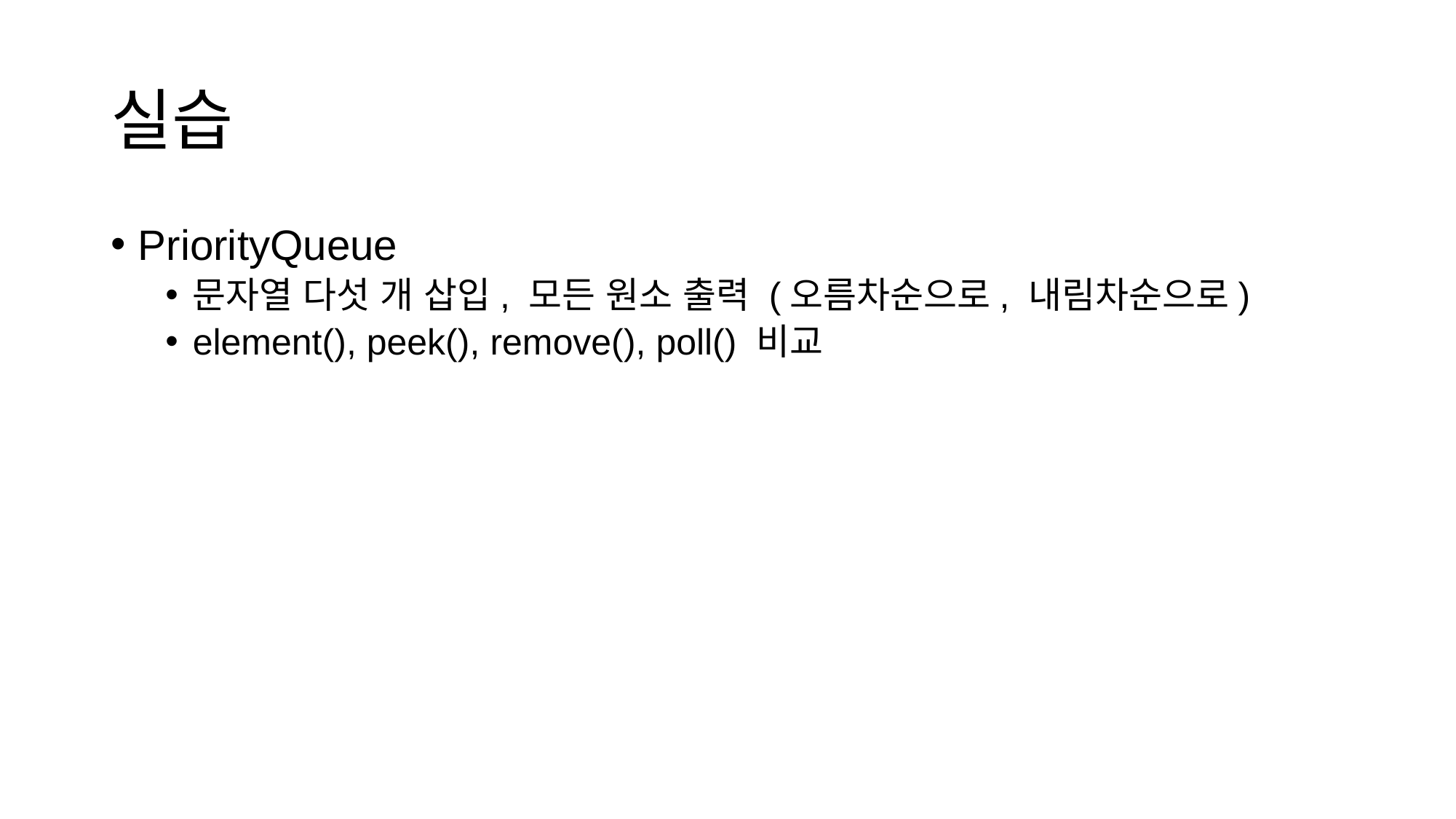

# 실습
PriorityQueue
문자열 다섯 개 삽입, 모든 원소 출력 (오름차순으로, 내림차순으로)
element(), peek(), remove(), poll() 비교